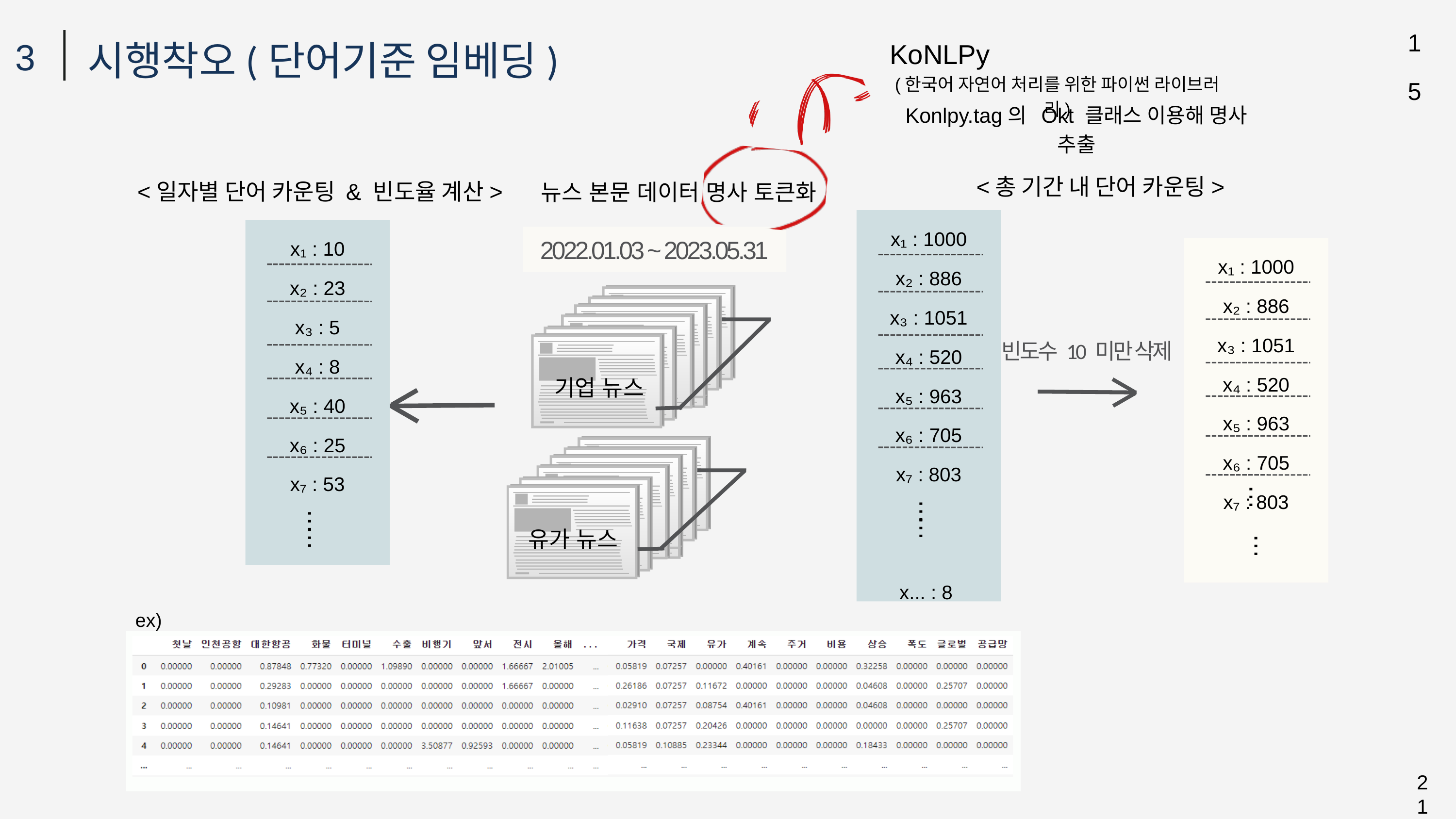

15
시행착오(단어기준 임베딩)
3

KoNLPy
(한국어 자연어 처리를 위한 파이썬 라이브러리)

Konlpy.tag의  Okt 클래스 이용해 명사 추출

<총 기간 내 단어 카운팅>
<일자별 단어 카운팅 & 빈도율 계산>
뉴스 본문 데이터 명사 토큰화

x₁ : 1000
x₂ : 886
x₃ : 1051
x₄ : 520
x₅ : 963
x₆ : 705
x₇ : 803

x... : 8

x₁ : 10
x₂ : 23
x₃ : 5
x₄ : 8
x₅ : 40
x₆ : 25
x₇ : 53

2022.01.03 ~ 2023.05.31

x₁ : 1000
x₂ : 886
x₃ : 1051
x₄ : 520
x₅ : 963
x₆ : 705
x₇ : 803

빈도수 10 미만 삭제

기업 뉴스

⋯

⋯
⋯
⋯
⋯
유가 뉴스
⋯

ex)

21